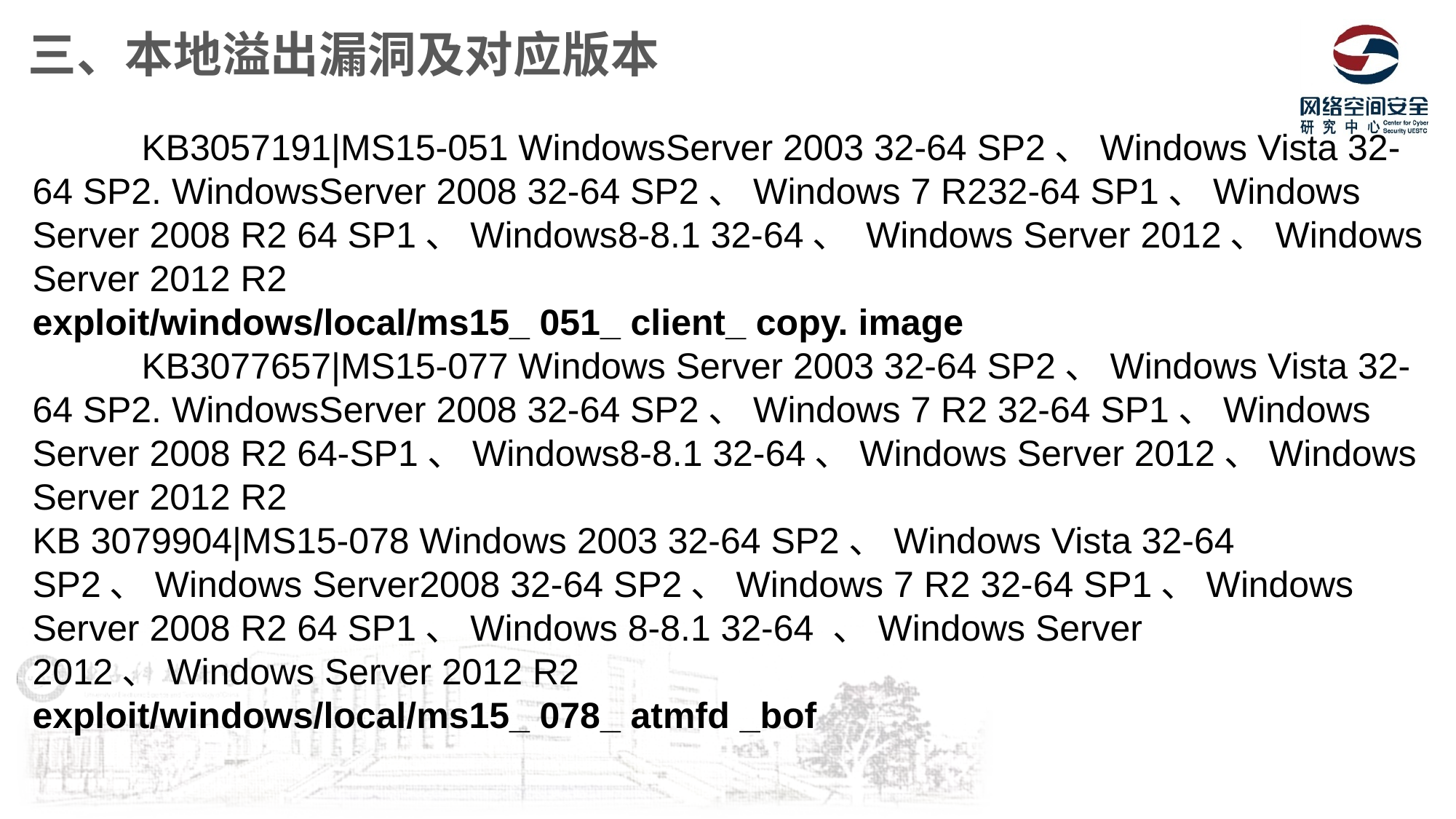

三、本地溢出漏洞及对应版本
	KB3057191|MS15-051 WindowsServer 2003 32-64 SP2、Windows Vista 32-64 SP2. WindowsServer 2008 32-64 SP2、Windows 7 R232-64 SP1、Windows Server 2008 R2 64 SP1、Windows8-8.1 32-64、 Windows Server 2012、Windows Server 2012 R2
exploit/windows/local/ms15_ 051_ client_ copy. image
	KB3077657|MS15-077 Windows Server 2003 32-64 SP2、Windows Vista 32-64 SP2. WindowsServer 2008 32-64 SP2、Windows 7 R2 32-64 SP1、Windows Server 2008 R2 64-SP1、Windows8-8.1 32-64、Windows Server 2012、Windows Server 2012 R2
KB 3079904|MS15-078 Windows 2003 32-64 SP2、Windows Vista 32-64 SP2、Windows Server2008 32-64 SP2、Windows 7 R2 32-64 SP1、Windows Server 2008 R2 64 SP1、Windows 8-8.1 32-64 、Windows Server 2012、Windows Server 2012 R2
exploit/windows/local/ms15_ 078_ atmfd _bof